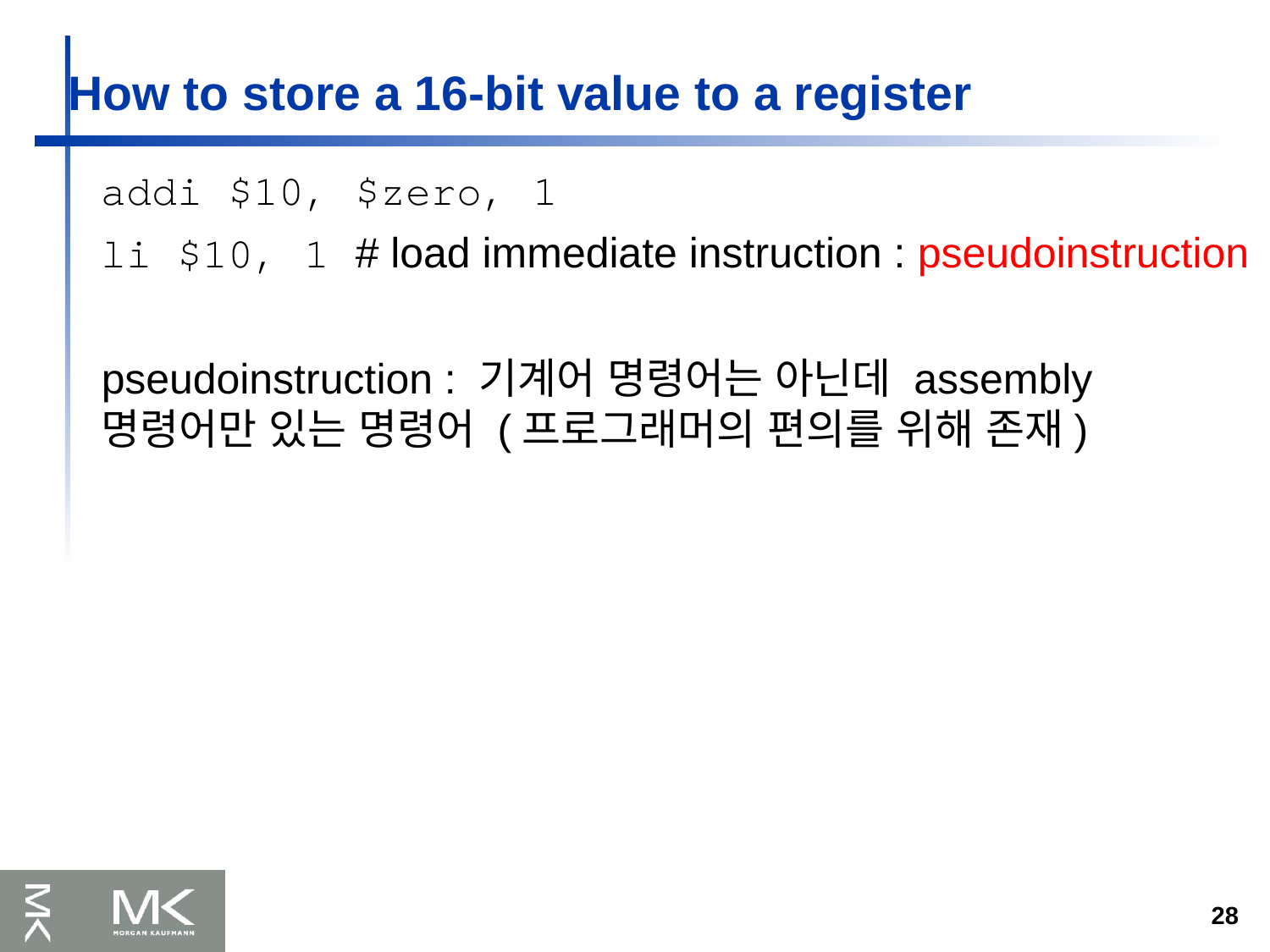

How to store a 16-bit value to a register
addi $10, $zero, 1
li $10, 1 # load immediate instruction : pseudoinstruction

pseudoinstruction : 기계어 명령어는 아닌데 assembly 명령어만 있는 명령어 (프로그래머의 편의를 위해 존재)

28